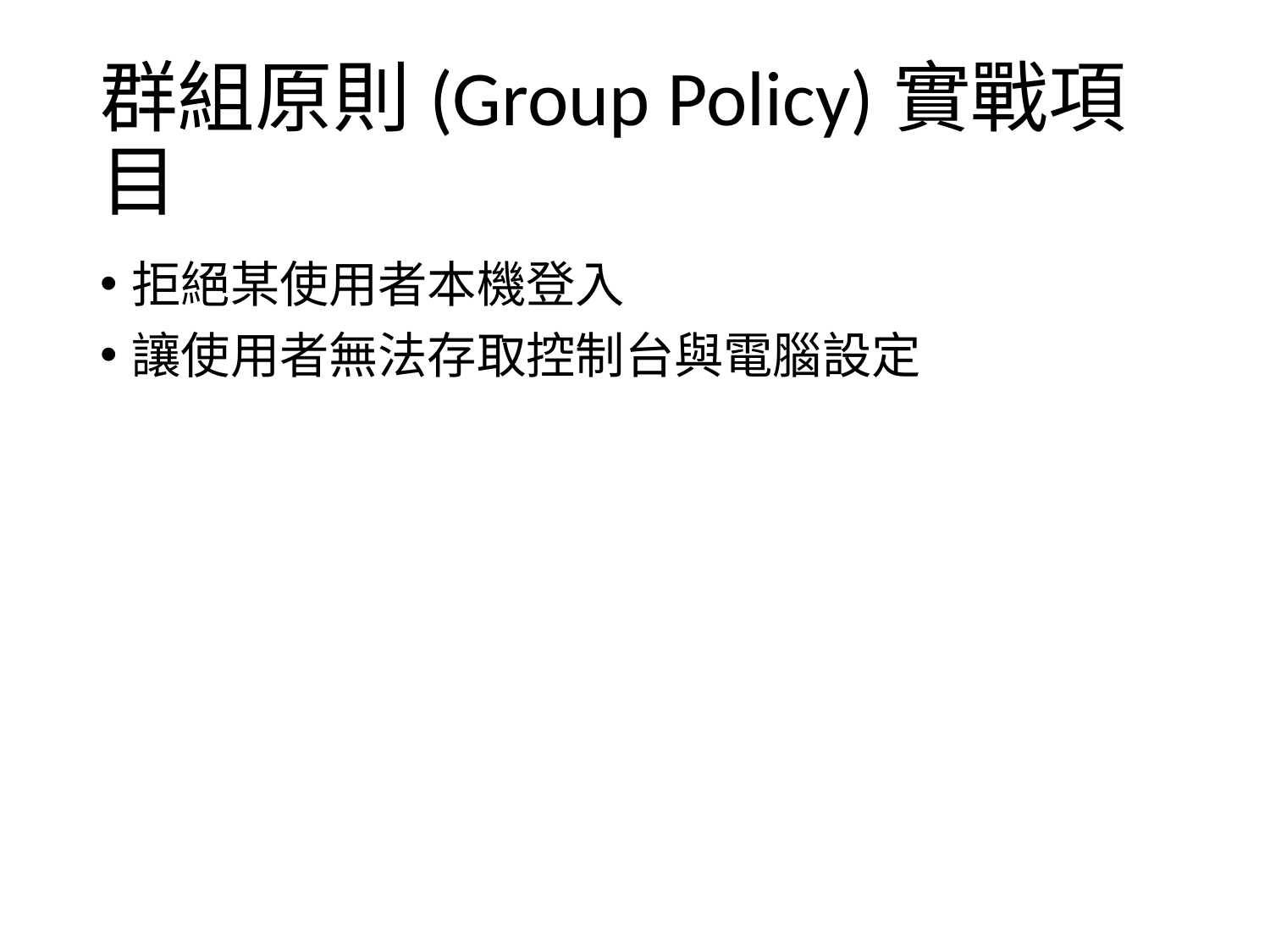

# 群組原則(Group Policy)實戰項目
拒絕某使用者本機登入
讓使用者無法存取控制台與電腦設定